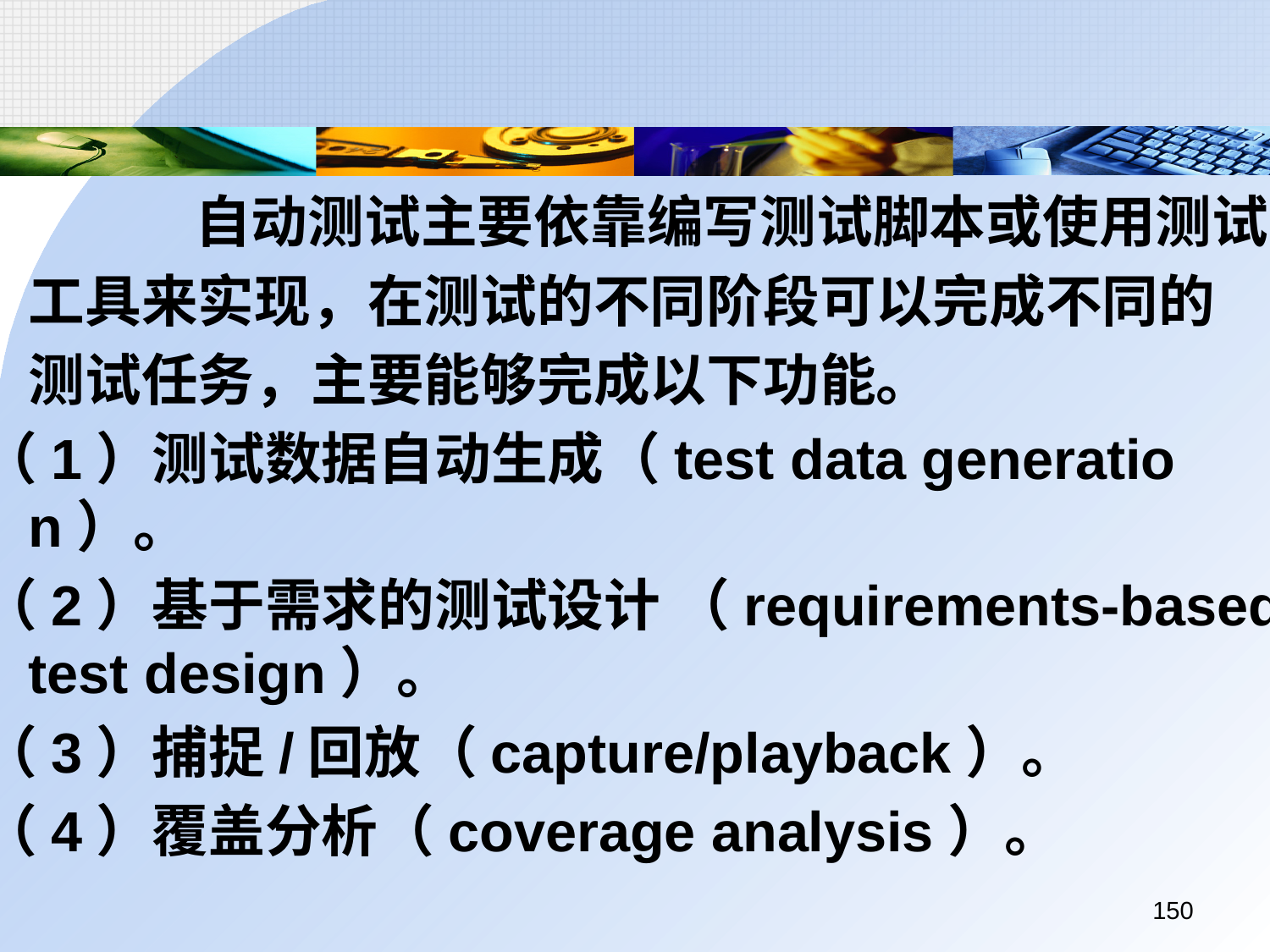

自动测试主要依靠编写测试脚本或使用测试
	工具来实现，在测试的不同阶段可以完成不同的
	测试任务，主要能够完成以下功能。
（1）测试数据自动生成（test data generation）。
（2）基于需求的测试设计 （requirements-based test design）。
（3）捕捉/回放（capture/playback）。
（4）覆盖分析（coverage analysis）。

150